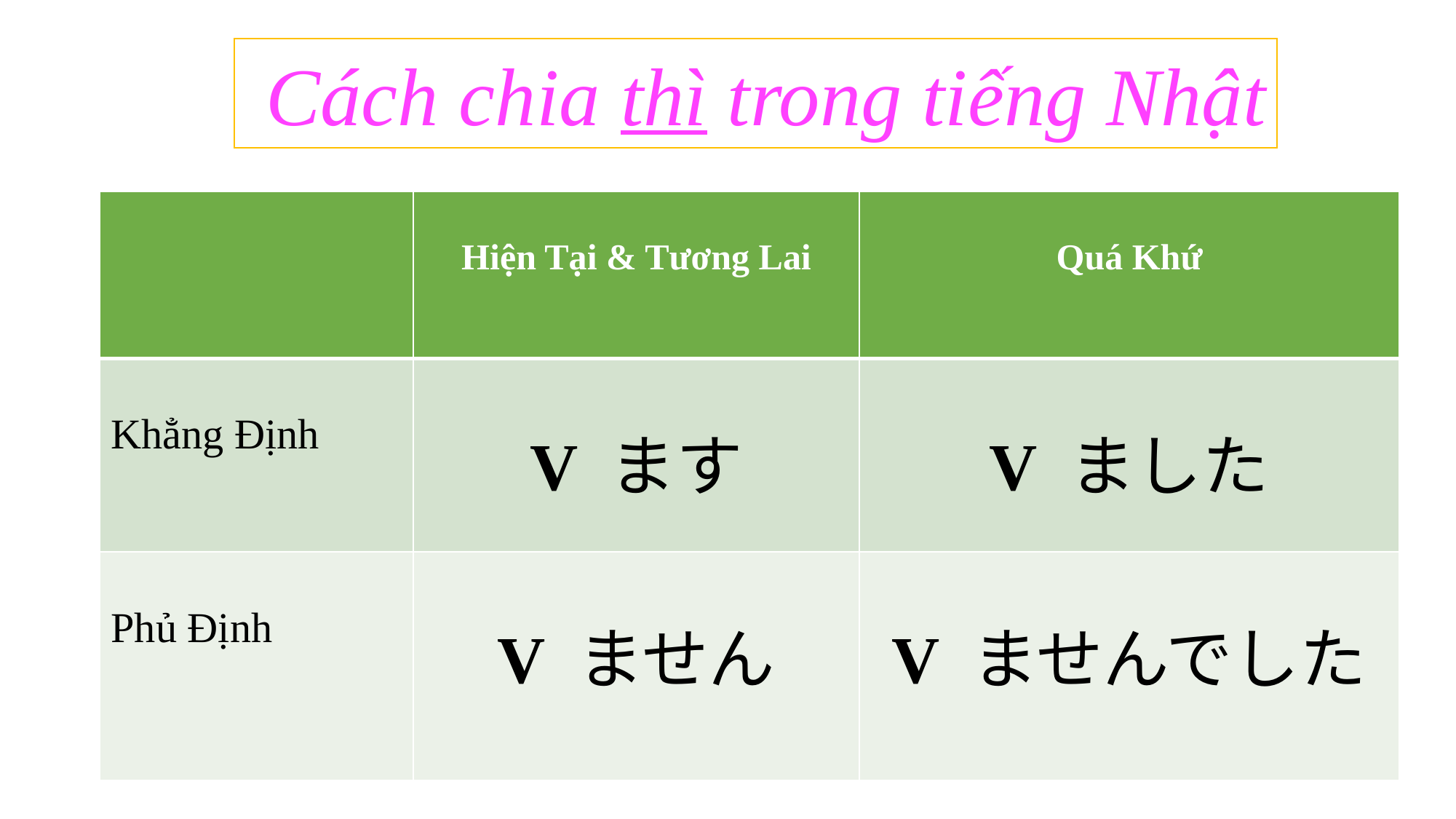

Cách chia thì trong tiếng Nhật
|  | Hiện Tại & Tương Lai | Quá Khứ |
| --- | --- | --- |
| Khẳng Định | V ます | V ました |
| Phủ Định | V ません | V ませんでした |